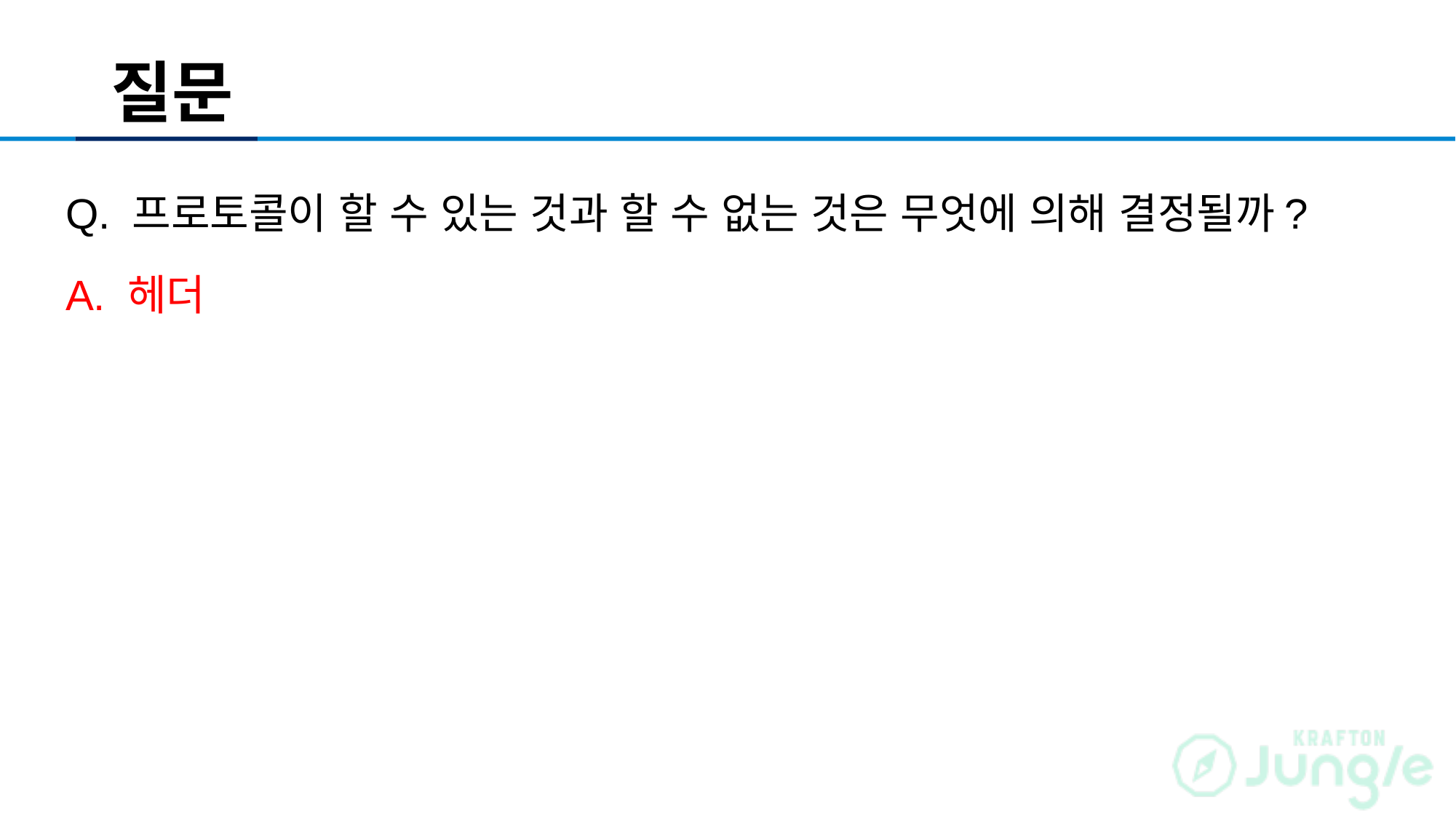

# 질문
Q. 프로토콜이 할 수 있는 것과 할 수 없는 것은 무엇에 의해 결정될까?
A. 헤더